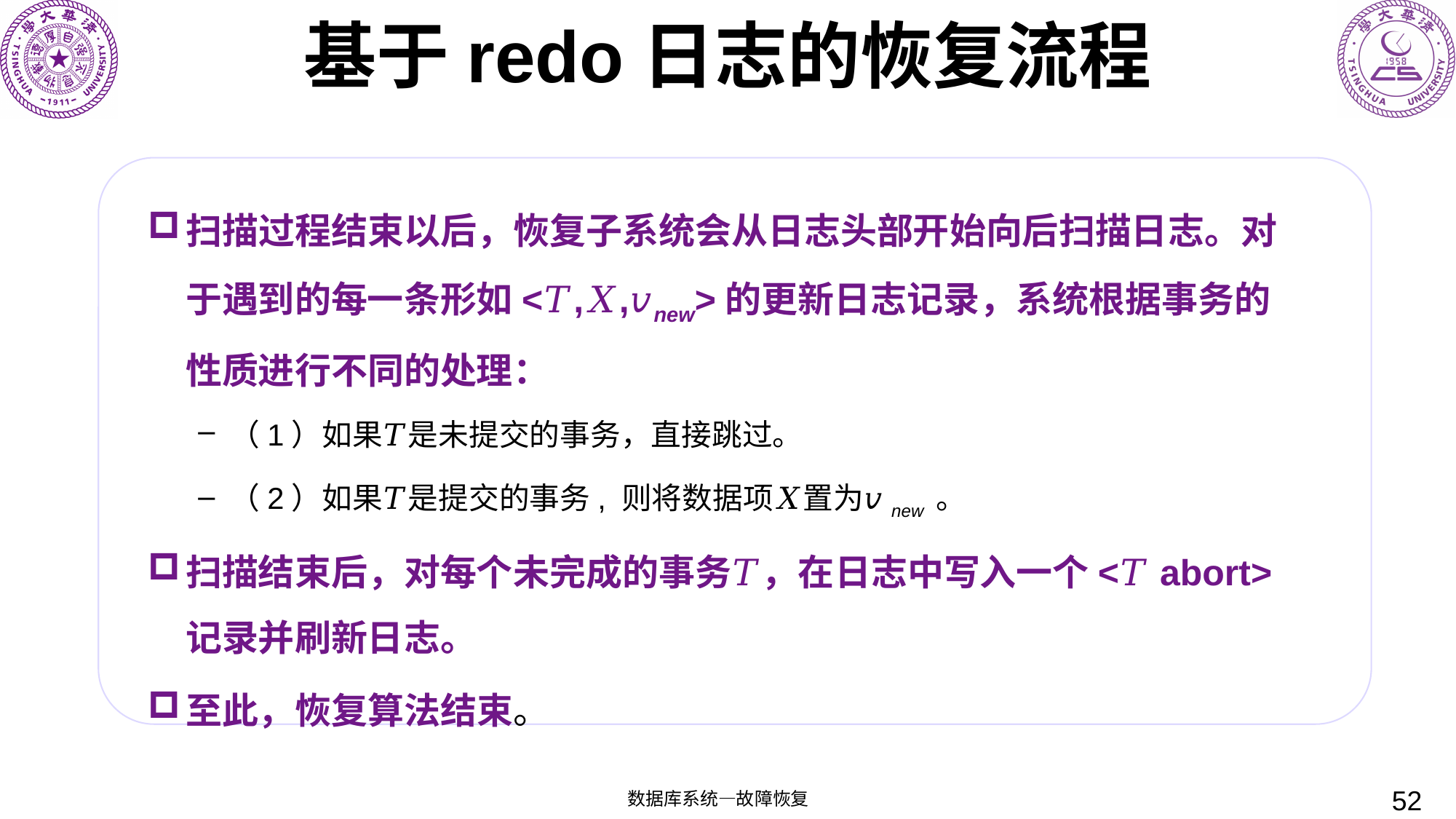

# 基于redo日志的恢复流程

扫描过程结束以后，恢复子系统会从日志头部开始向后扫描日志。对于遇到的每一条形如<𝑇,𝑋,𝑣new>的更新日志记录，系统根据事务的性质进行不同的处理：
（1）如果𝑇是未提交的事务，直接跳过。
（2）如果𝑇是提交的事务, 则将数据项𝑋置为𝑣new 。
扫描结束后，对每个未完成的事务𝑇，在日志中写入一个<𝑇 abort>记录并刷新日志。
至此，恢复算法结束。
52
数据库系统—故障恢复